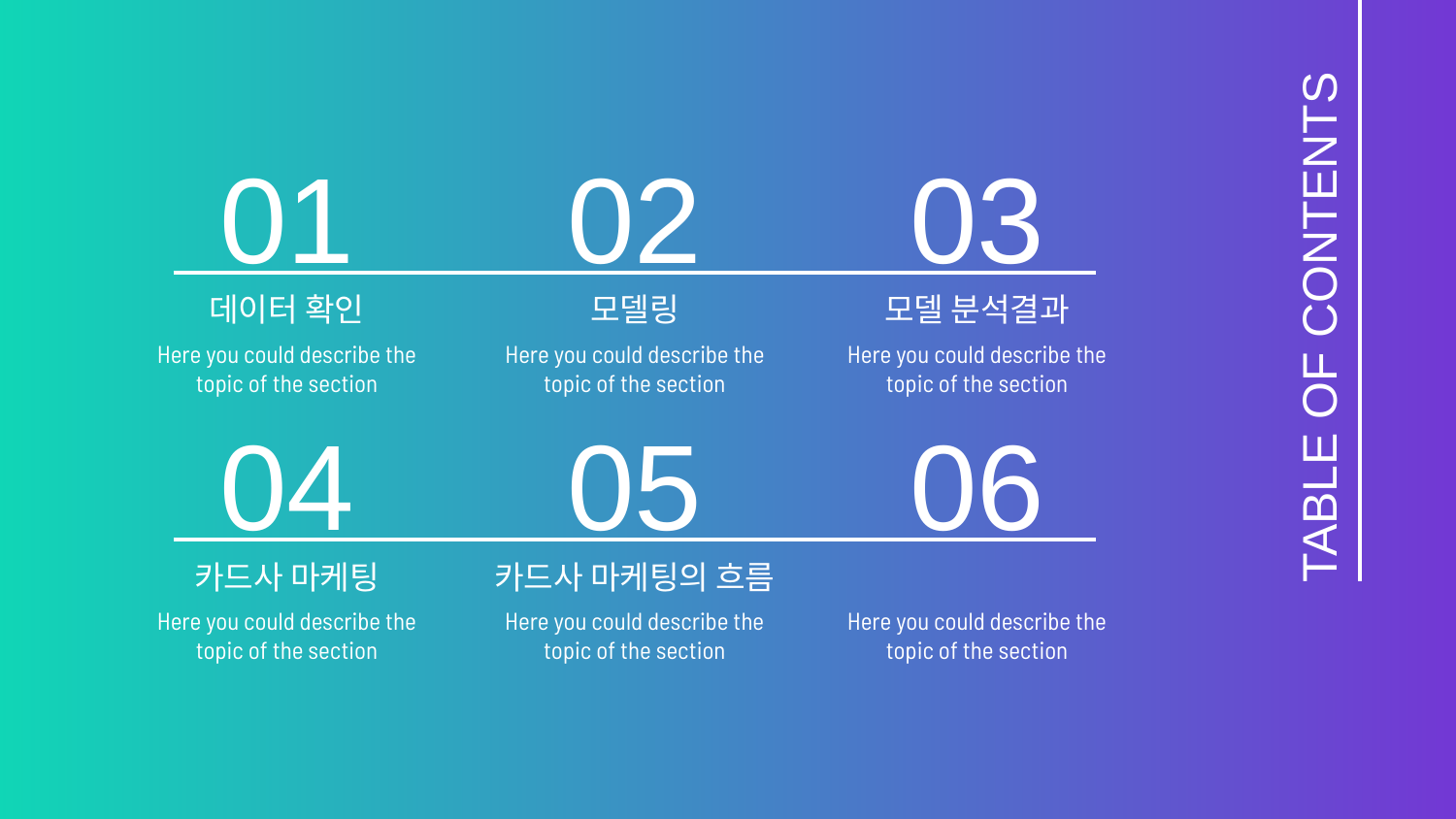

01
02
03
데이터 확인
# 모델링
모델 분석결과
TABLE OF CONTENTS
Here you could describe the topic of the section
Here you could describe the topic of the section
Here you could describe the topic of the section
04
05
06
카드사 마케팅
카드사 마케팅의 흐름

Here you could describe the topic of the section
Here you could describe the topic of the section
Here you could describe the topic of the section